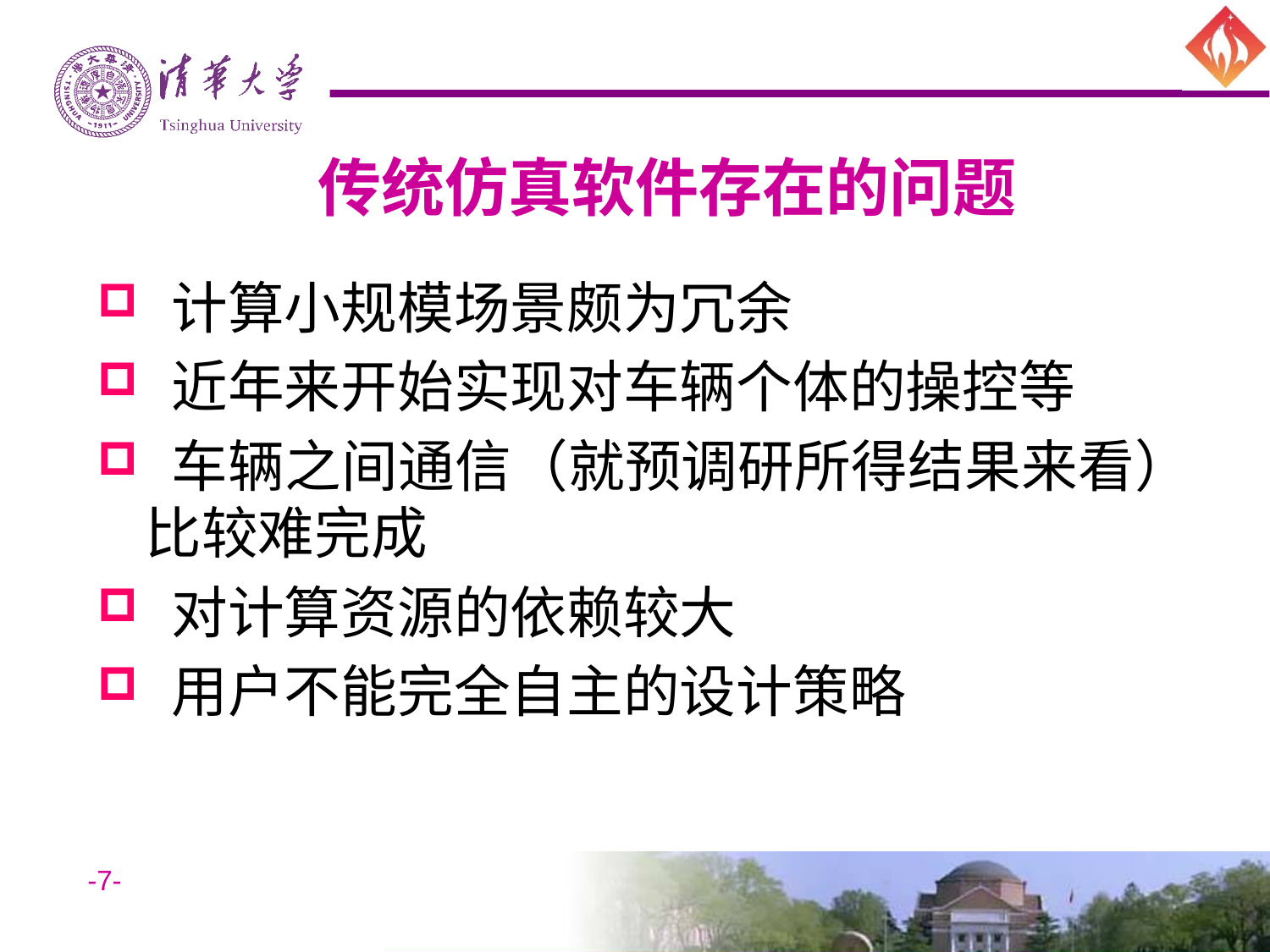

# 传统仿真软件存在的问题
 计算小规模场景颇为冗余
 近年来开始实现对车辆个体的操控等
 车辆之间通信（就预调研所得结果来看）比较难完成
 对计算资源的依赖较大
 用户不能完全自主的设计策略